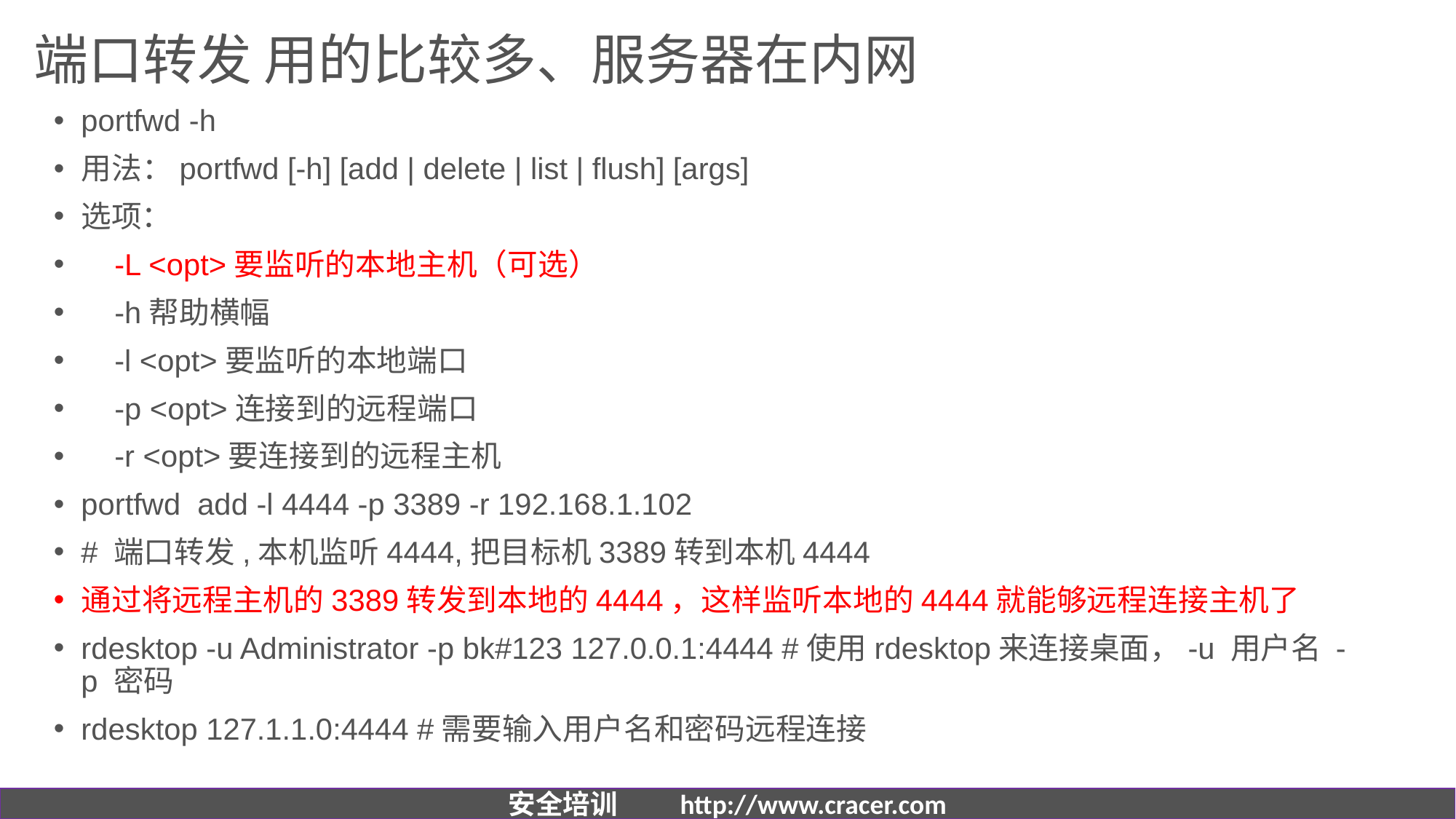

# 端口转发 用的比较多、服务器在内网
portfwd -h
用法：portfwd [-h] [add | delete | list | flush] [args]
选项：
    -L <opt>要监听的本地主机（可选）
    -h帮助横幅
    -l <opt>要监听的本地端口
    -p <opt>连接到的远程端口
    -r <opt>要连接到的远程主机
portfwd  add -l 4444 -p 3389 -r 192.168.1.102
# 端口转发,本机监听4444,把目标机3389转到本机4444
通过将远程主机的3389转发到本地的4444，这样监听本地的4444就能够远程连接主机了
rdesktop -u Administrator -p bk#123 127.0.0.1:4444 #使用rdesktop来连接桌面，-u 用户名 -p 密码
rdesktop 127.1.1.0:4444 #需要输入用户名和密码远程连接